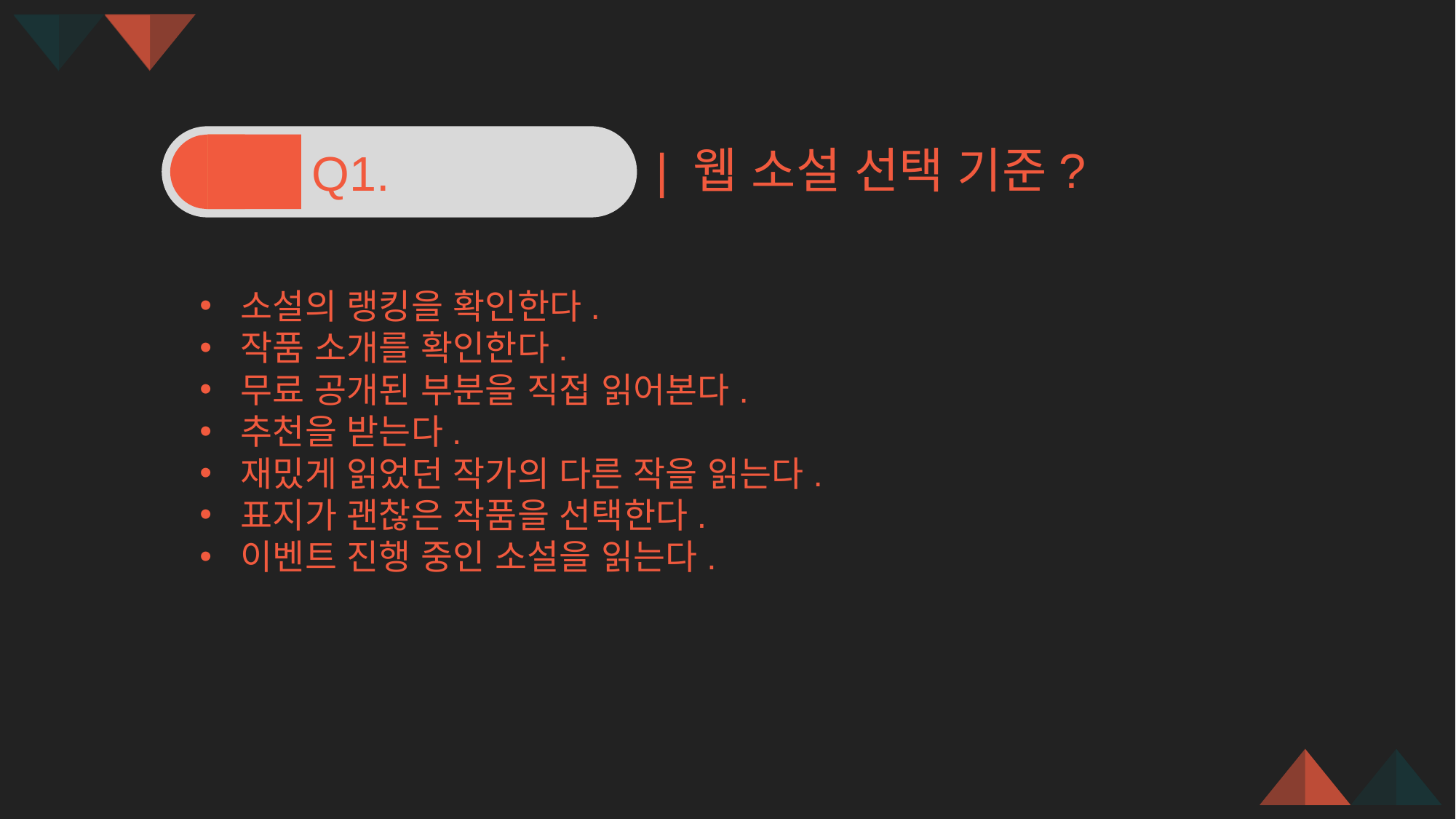

| 웹 소설 선택 기준?
Q1.
소설의 랭킹을 확인한다.
작품 소개를 확인한다.
무료 공개된 부분을 직접 읽어본다.
추천을 받는다.
재밌게 읽었던 작가의 다른 작을 읽는다.
표지가 괜찮은 작품을 선택한다.
이벤트 진행 중인 소설을 읽는다.